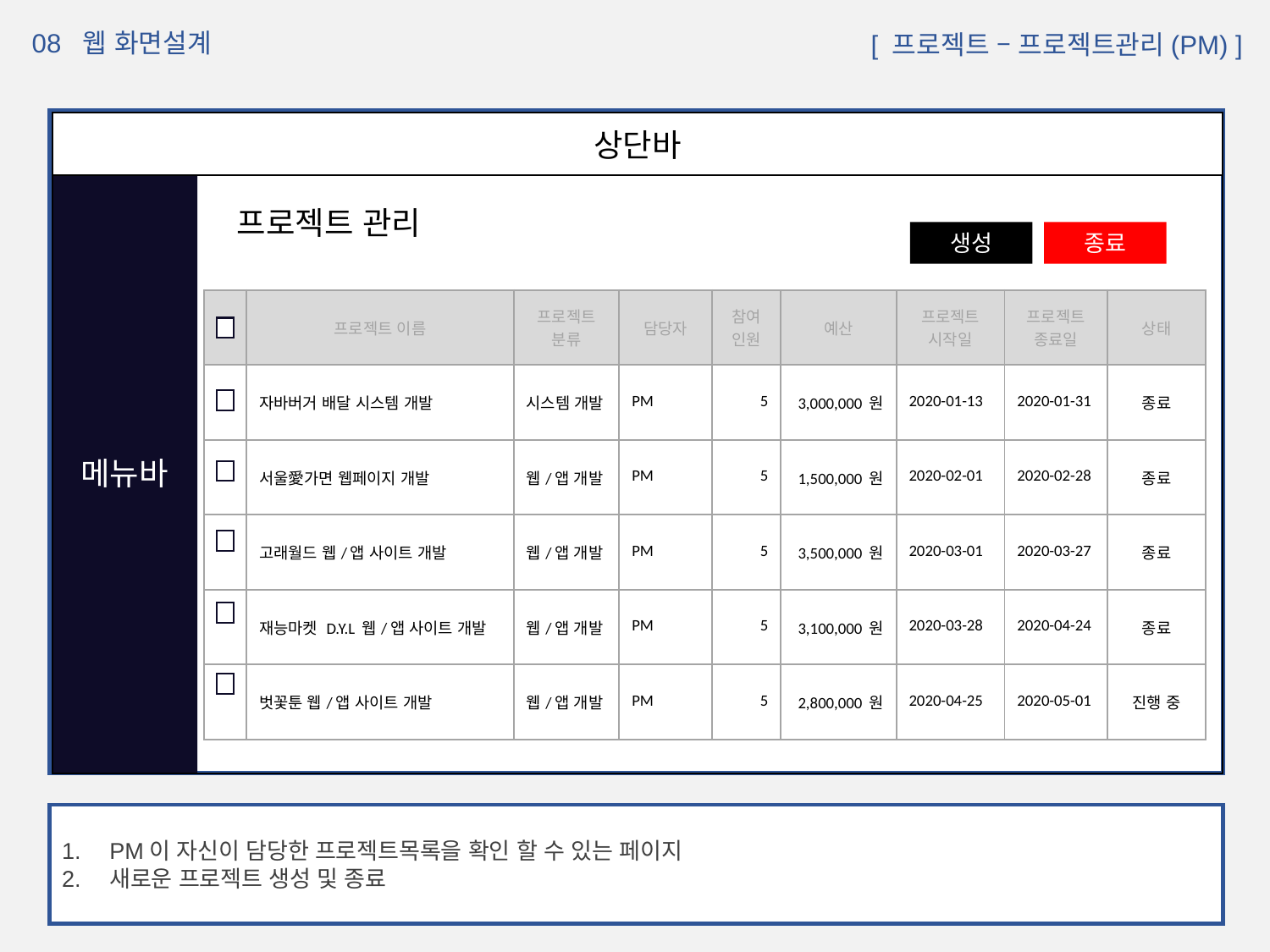

08  웹 화면설계
 [ 프로젝트 – 프로젝트관리(PM) ]
화면설계 화면
상단바

메뉴바
프로젝트 관리
생성
종료
|  | 프로젝트 이름 | 프로젝트 분류 | 담당자 | 참여 인원 | 예산 | 프로젝트 시작일 | 프로젝트 종료일 | 상태 |
| --- | --- | --- | --- | --- | --- | --- | --- | --- |
|  | 자바버거 배달 시스템 개발 | 시스템 개발 | PM | 5 | 3,000,000 원 | 2020-01-13 | 2020-01-31 | 종료 |
|  | 서울愛가면 웹페이지 개발 | 웹/앱 개발 | PM | 5 | 1,500,000 원 | 2020-02-01 | 2020-02-28 | 종료 |
|  | 고래월드 웹/앱 사이트 개발 | 웹/앱 개발 | PM | 5 | 3,500,000 원 | 2020-03-01 | 2020-03-27 | 종료 |
|  | 재능마켓 D.Y.L 웹/앱 사이트 개발 | 웹/앱 개발 | PM | 5 | 3,100,000 원 | 2020-03-28 | 2020-04-24 | 종료 |
|  | 벗꽃툰 웹/앱 사이트 개발 | 웹/앱 개발 | PM | 5 | 2,800,000 원 | 2020-04-25 | 2020-05-01 | 진행 중 |

PM이 자신이 담당한 프로젝트목록을 확인 할 수 있는 페이지
새로운 프로젝트 생성 및 종료